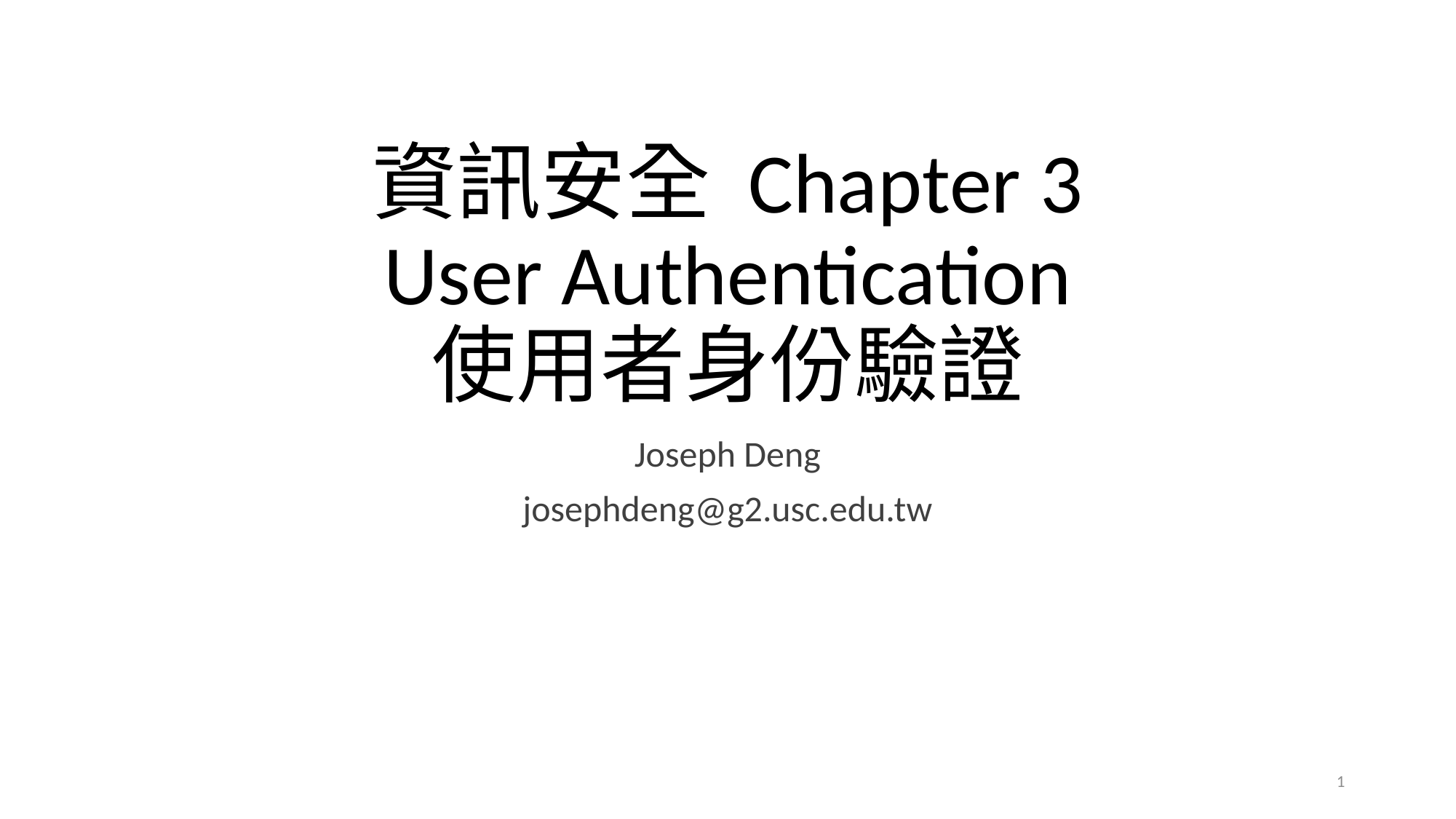

# 資訊安全 Chapter 3 User Authentication 使用者身份驗證
Joseph Deng
josephdeng@g2.usc.edu.tw
1